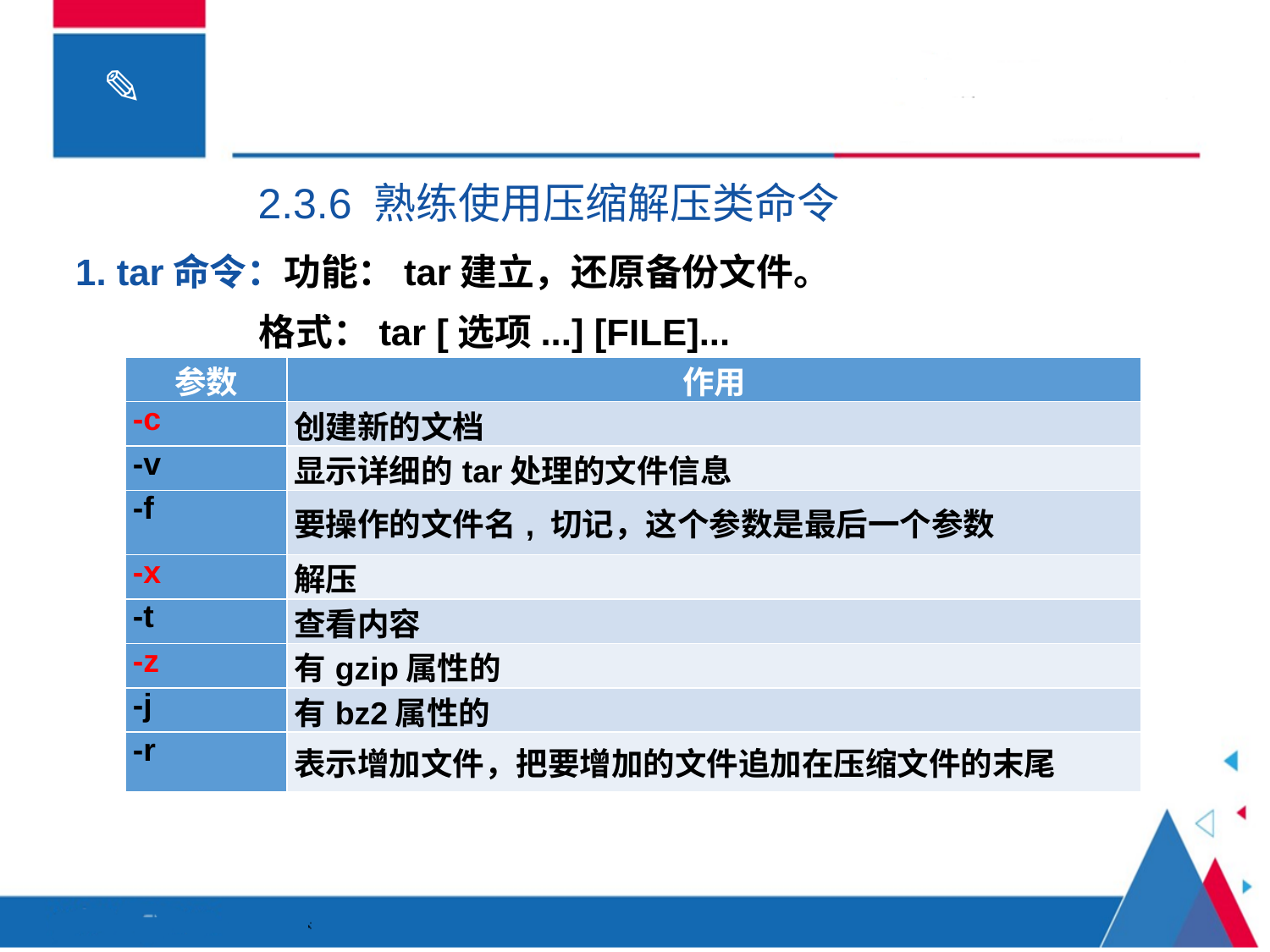

2.3.6 熟练使用压缩解压类命令
1. tar命令：功能：tar建立，还原备份文件。
               格式：tar [选项...] [FILE]...
| 参数 | 作用 |
| --- | --- |
| -c | 创建新的文档 |
| -v | 显示详细的tar处理的文件信息 |
| -f | 要操作的文件名, 切记，这个参数是最后一个参数 |
| -x | 解压 |
| -t | 查看内容 |
| -z | 有gzip属性的 |
| -j | 有bz2属性的 |
| -r | 表示增加文件，把要增加的文件追加在压缩文件的末尾 |